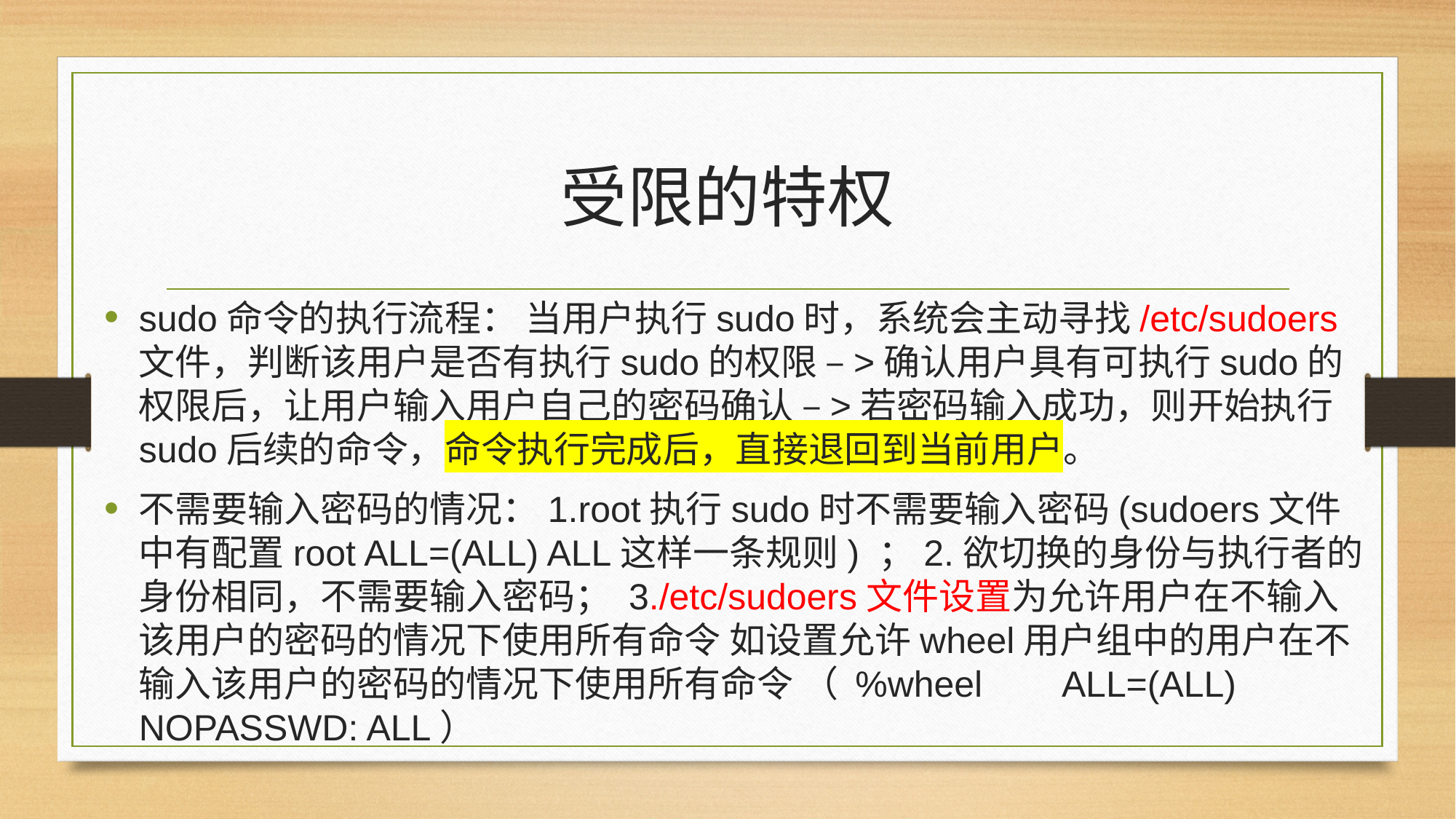

# 受限的特权
sudo命令的执行流程： 当用户执行sudo时，系统会主动寻找/etc/sudoers文件，判断该用户是否有执行sudo的权限 –>确认用户具有可执行sudo的权限后，让用户输入用户自己的密码确认 –>若密码输入成功，则开始执行sudo后续的命令，命令执行完成后，直接退回到当前用户。
不需要输入密码的情况：1.root执行sudo时不需要输入密码(sudoers文件中有配置root ALL=(ALL) ALL这样一条规则) ；2.欲切换的身份与执行者的身份相同，不需要输入密码； 3./etc/sudoers文件设置为允许用户在不输入该用户的密码的情况下使用所有命令 如设置允许wheel用户组中的用户在不输入该用户的密码的情况下使用所有命令 （ %wheel        ALL=(ALL)       NOPASSWD: ALL）